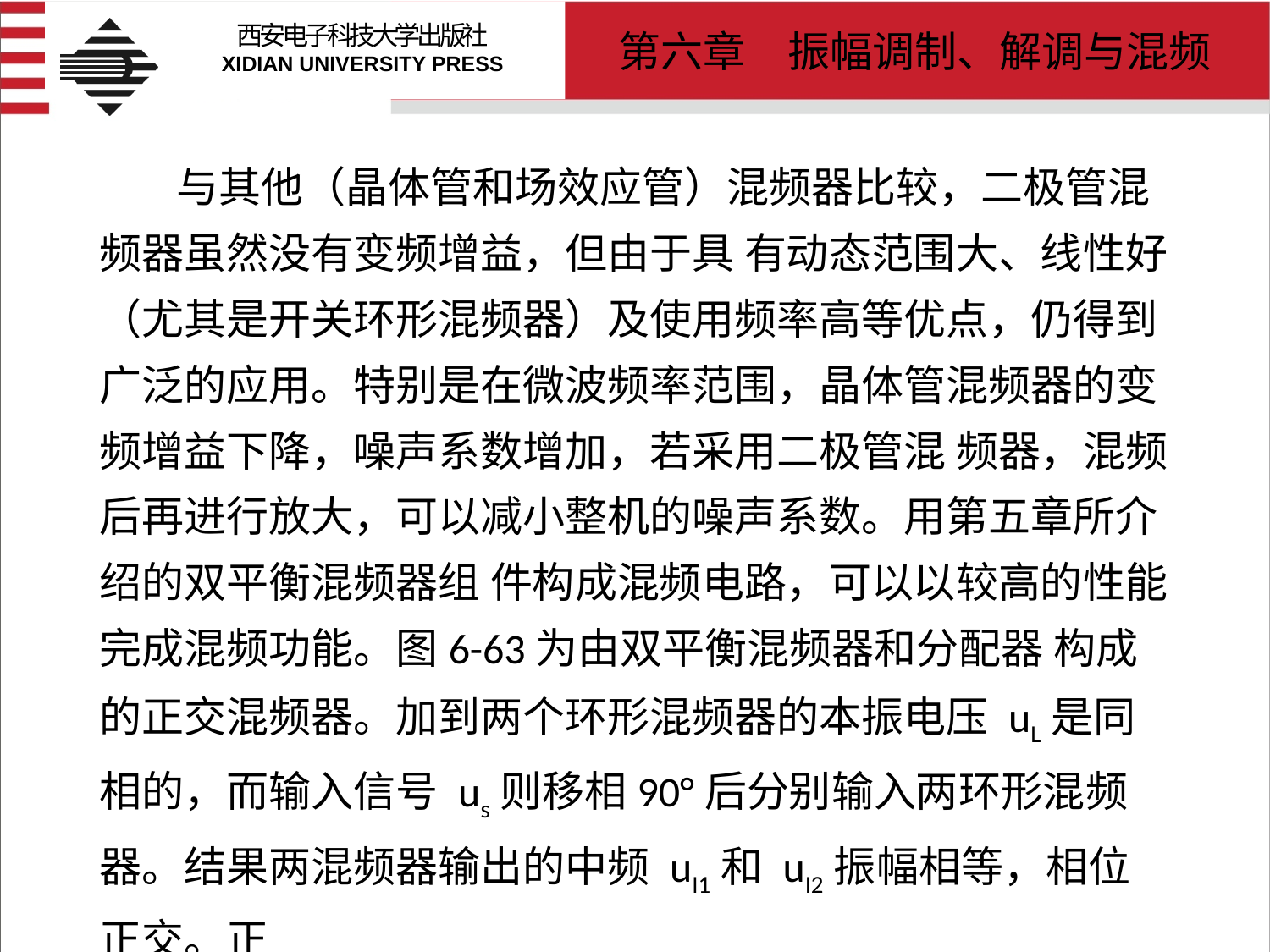

# 与其他（晶体管和场效应管）混频器比较，二极管混频器虽然没有变频增益，但由于具 有动态范围大、线性好（尤其是开关环形混频器）及使用频率高等优点，仍得到广泛的应用。特别是在微波频率范围，晶体管混频器的变频增益下降，噪声系数增加，若采用二极管混 频器，混频后再进行放大，可以减小整机的噪声系数。用第五章所介绍的双平衡混频器组 件构成混频电路，可以以较高的性能完成混频功能。图6-63为由双平衡混频器和分配器 构成的正交混频器。加到两个环形混频器的本振电压 uL是同相的，而输入信号 us则移相90°后分别输入两环形混频器。结果两混频器输出的中频 uI1和 uI2振幅相等，相位正交。正